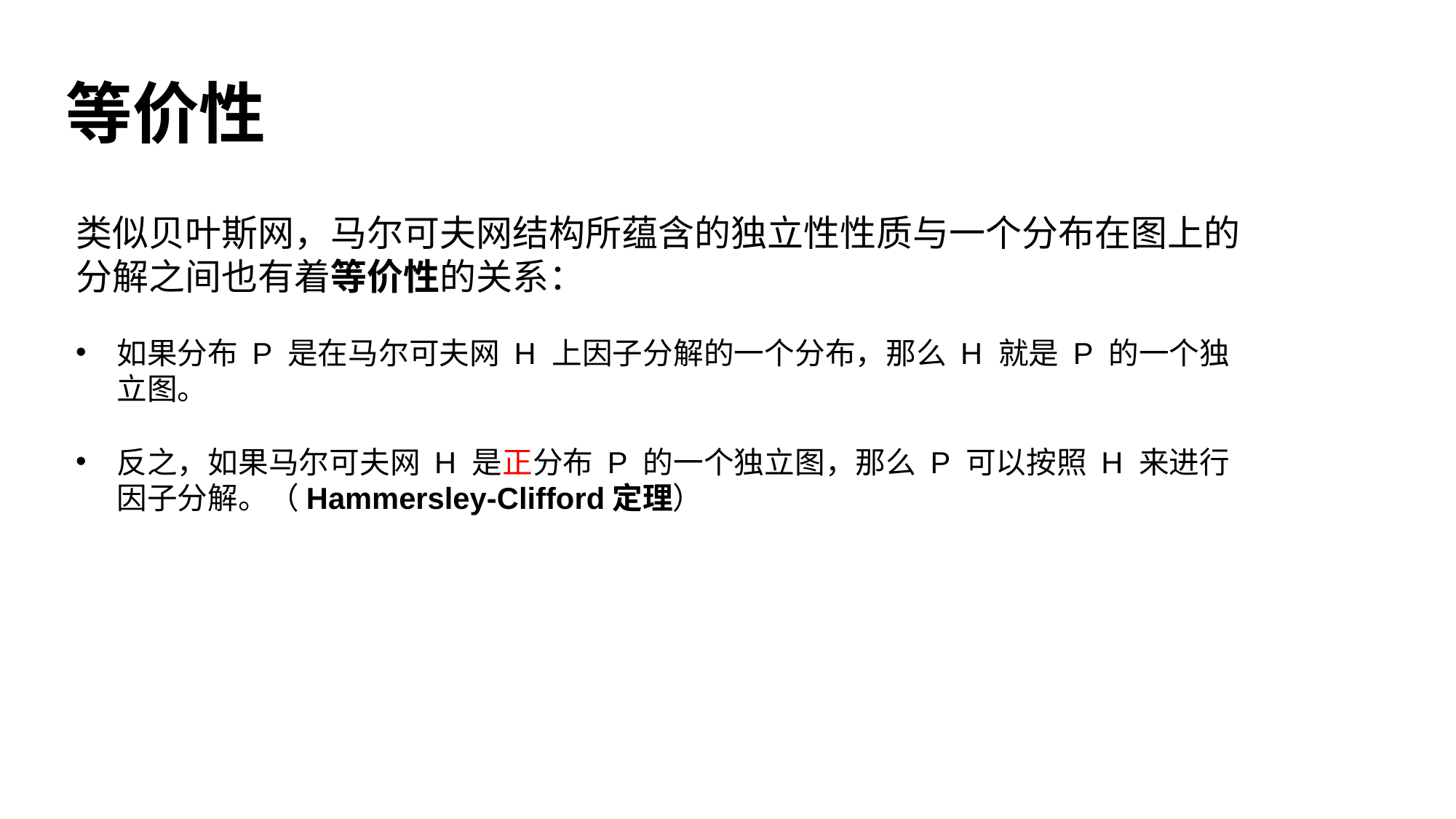

# 等价性
类似贝叶斯网，马尔可夫网结构所蕴含的独立性性质与一个分布在图上的分解之间也有着等价性的关系：

如果分布 P 是在马尔可夫网 H 上因子分解的一个分布，那么 H 就是 P 的一个独立图。

反之，如果马尔可夫网 H 是正分布 P 的一个独立图，那么 P 可以按照 H 来进行因子分解。（Hammersley-Clifford定理）